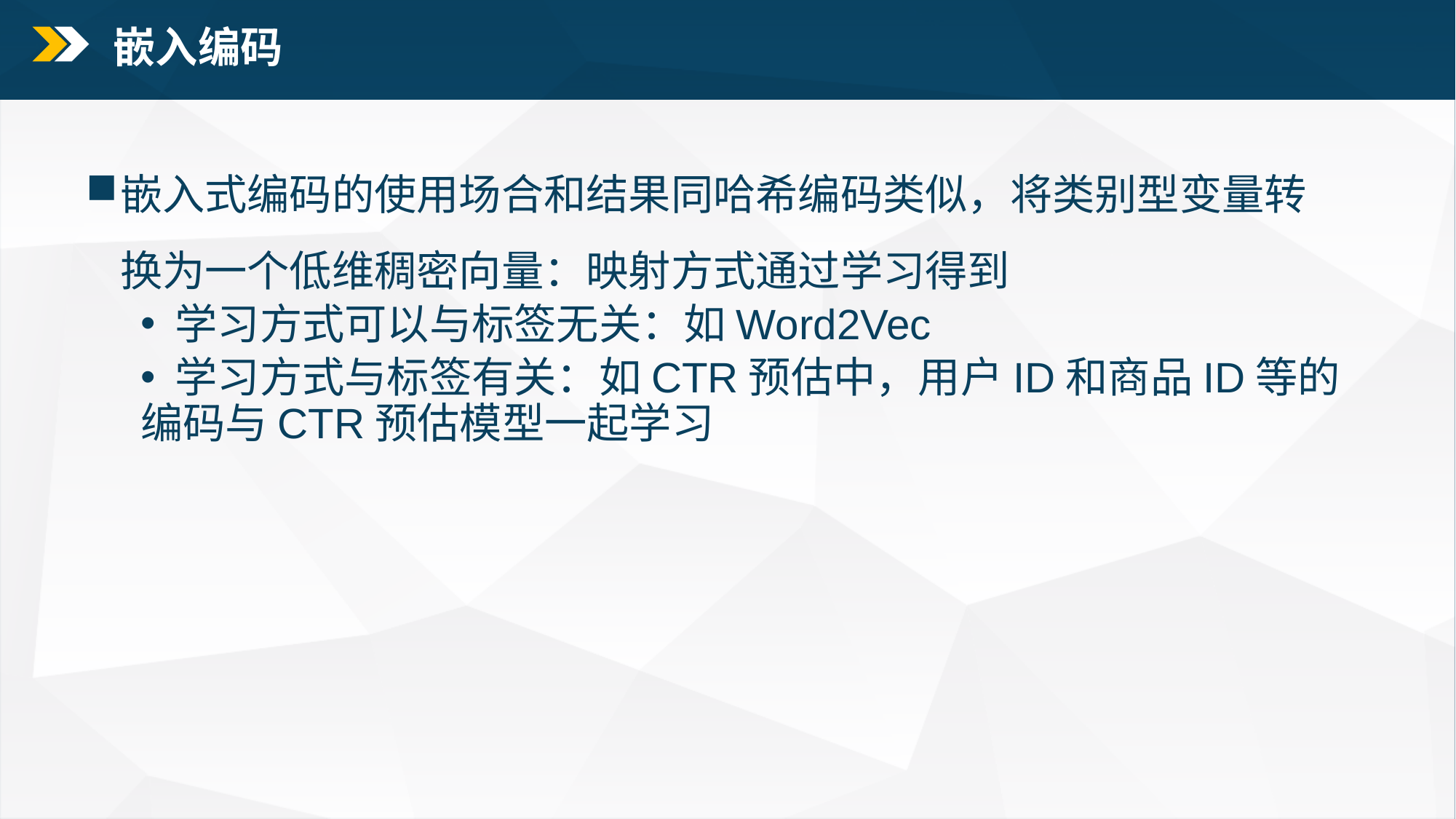

嵌入编码
嵌入式编码的使用场合和结果同哈希编码类似，将类别型变量转换为一个低维稠密向量：映射方式通过学习得到
 学习方式可以与标签无关：如Word2Vec
 学习方式与标签有关：如CTR预估中，用户ID和商品ID等的编码与CTR预估模型一起学习